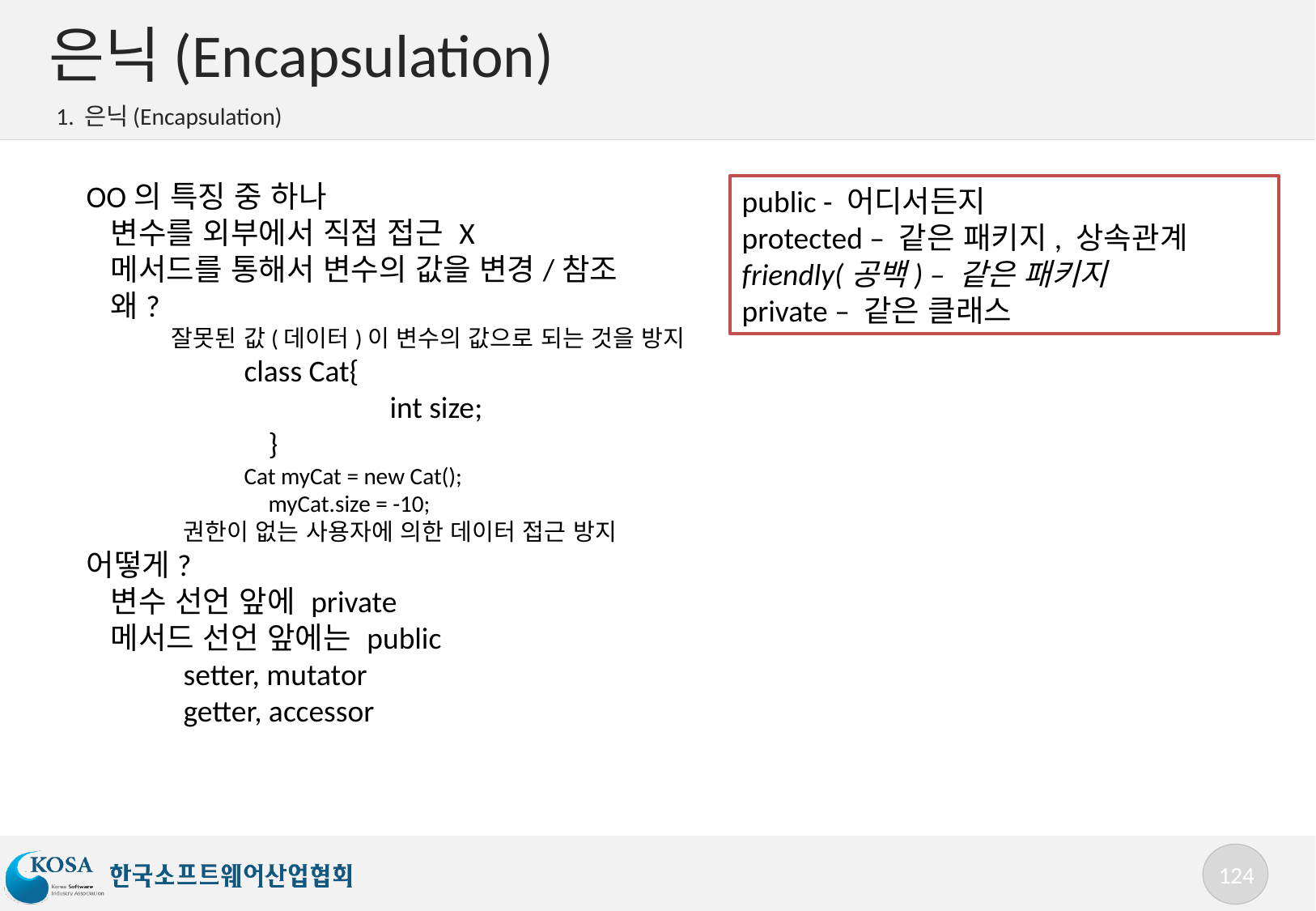

# 은닉(Encapsulation)
1. 은닉(Encapsulation)
OO의 특징 중 하나
변수를 외부에서 직접 접근 X
메서드를 통해서 변수의 값을 변경/참조
왜?
잘못된 값(데이터)이 변수의 값으로 되는 것을 방지
class Cat{
	int size;
}
Cat myCat = new Cat();
myCat.size = -10;
권한이 없는 사용자에 의한 데이터 접근 방지
어떻게?
변수 선언 앞에 private
메서드 선언 앞에는 public
setter, mutator
getter, accessor
public - 어디서든지
protected – 같은 패키지, 상속관계
friendly(공백) – 같은 패키지
private – 같은 클래스